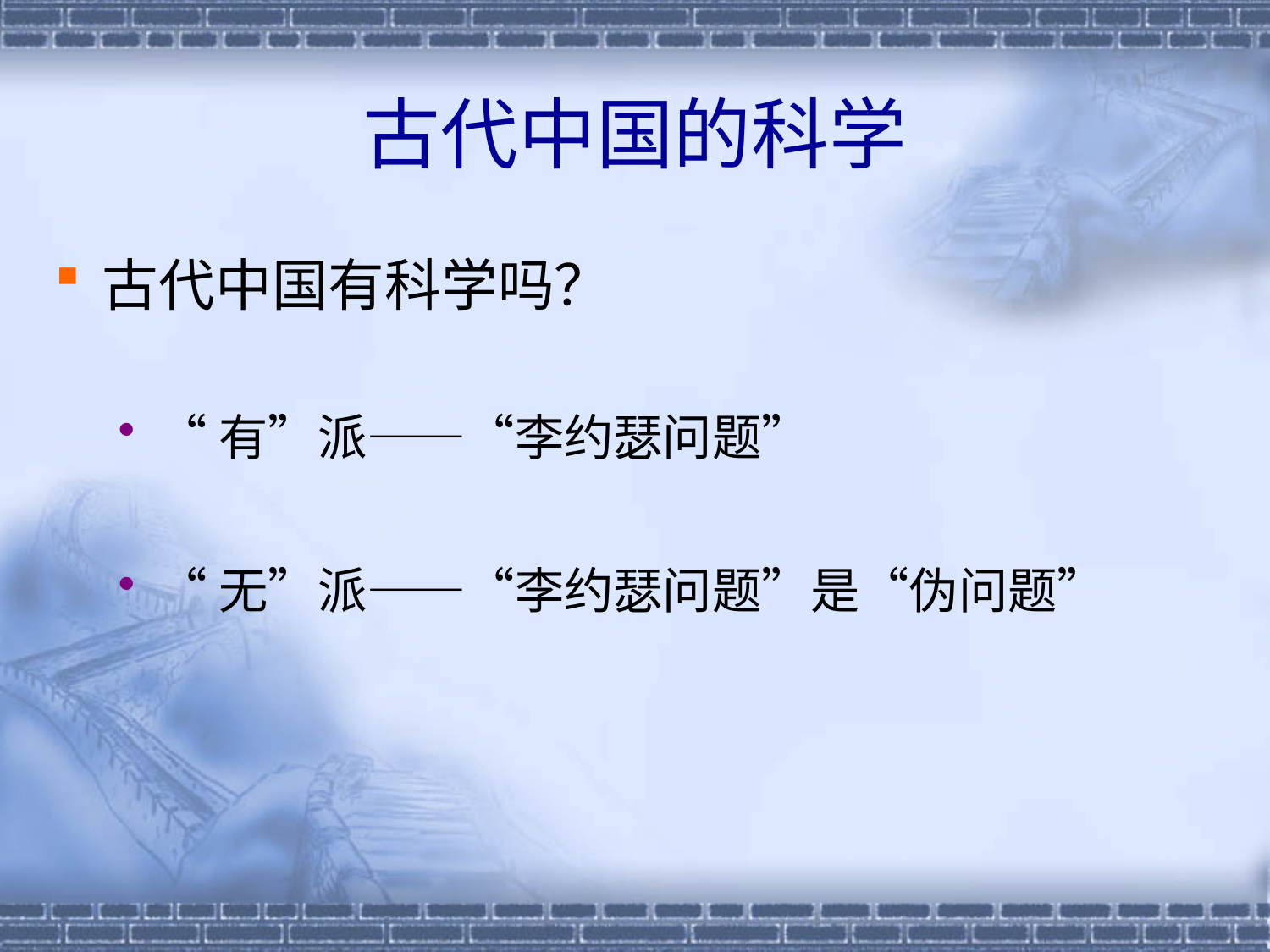

# 古代中国的科学
古代中国有科学吗？

“有”派——“李约瑟问题”

“无”派——“李约瑟问题”是“伪问题”